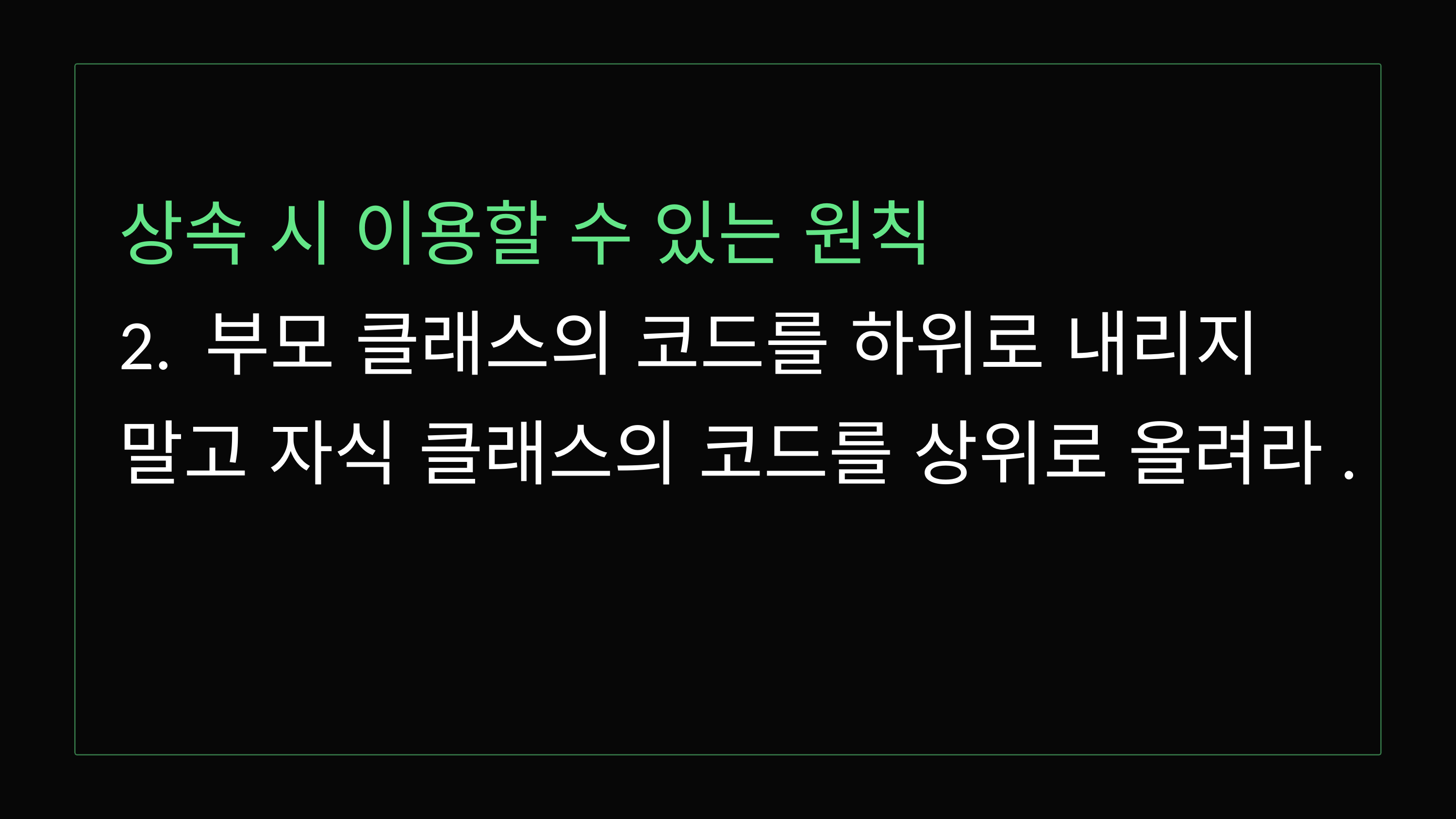

상속 시 이용할 수 있는 원칙
2. 부모 클래스의 코드를 하위로 내리지 말고 자식 클래스의 코드를 상위로 올려라.